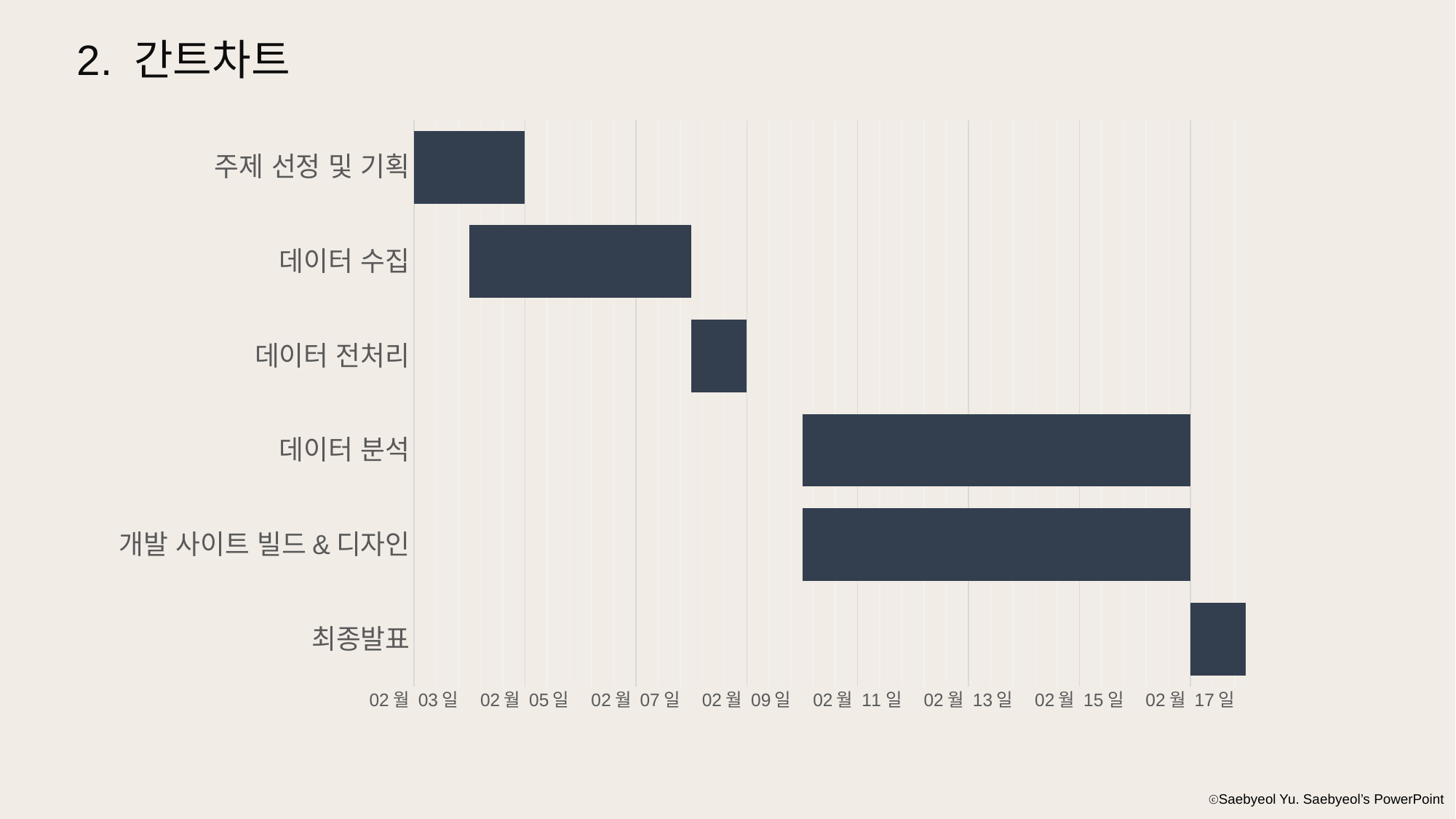

2. 간트차트

### Chart

| Category | 시작일 | 기간 |
|---|---|---|
|  | 44230.0 | 2.0 |
|  | 44231.0 | 4.0 |
|  | 44235.0 | 1.0 |
|  | 44237.0 | 7.0 |
|  | 44237.0 | 7.0 |
|  | 44244.0 | 1.0 |